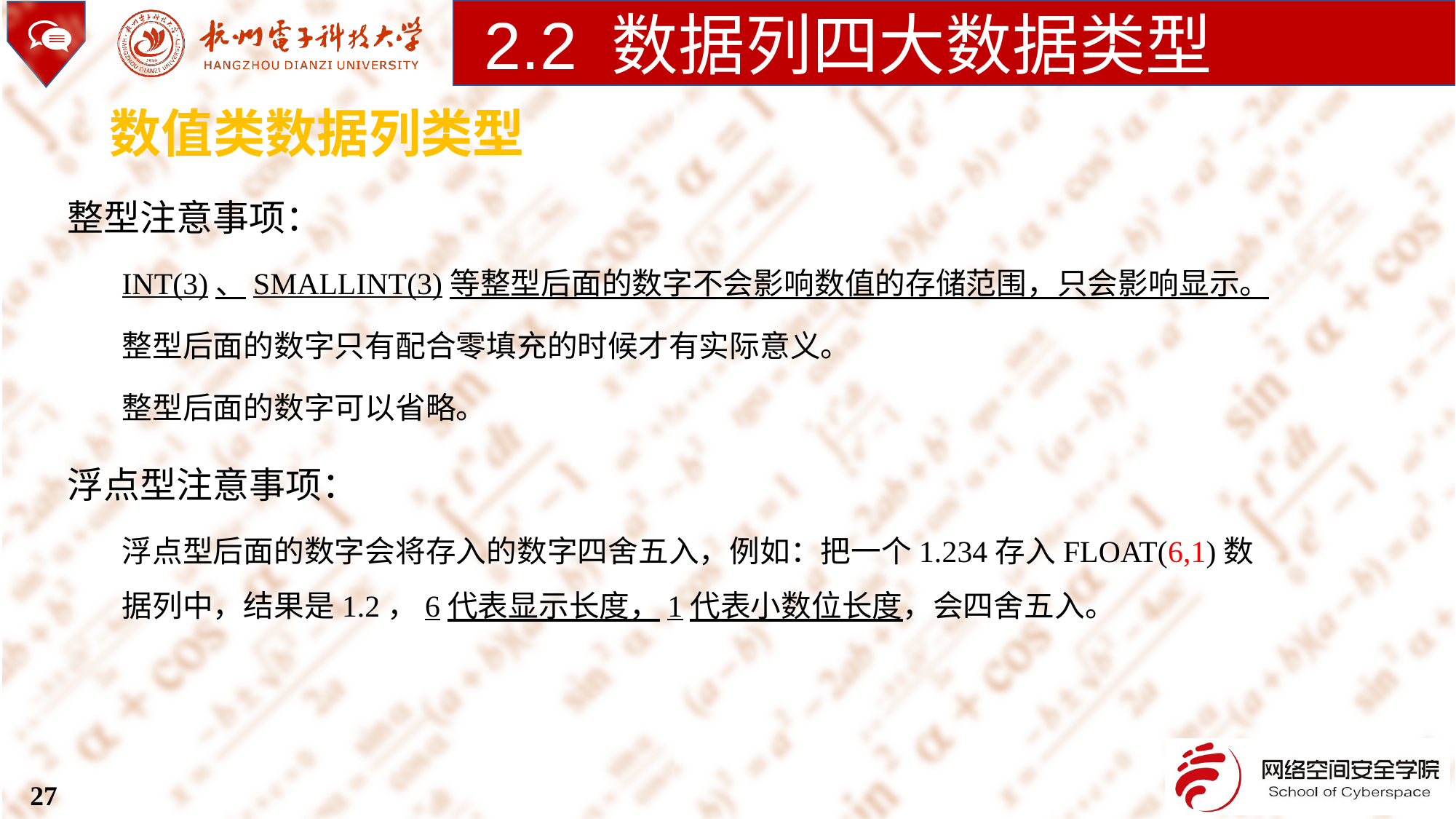

2.2 数据列四大数据类型
数值类数据列类型
整型注意事项：
INT(3)、SMALLINT(3)等整型后面的数字不会影响数值的存储范围，只会影响显示。
整型后面的数字只有配合零填充的时候才有实际意义。
整型后面的数字可以省略。
浮点型注意事项：
浮点型后面的数字会将存入的数字四舍五入，例如：把一个1.234存入FLOAT(6,1)数据列中，结果是1.2，6代表显示长度，1代表小数位长度，会四舍五入。

27